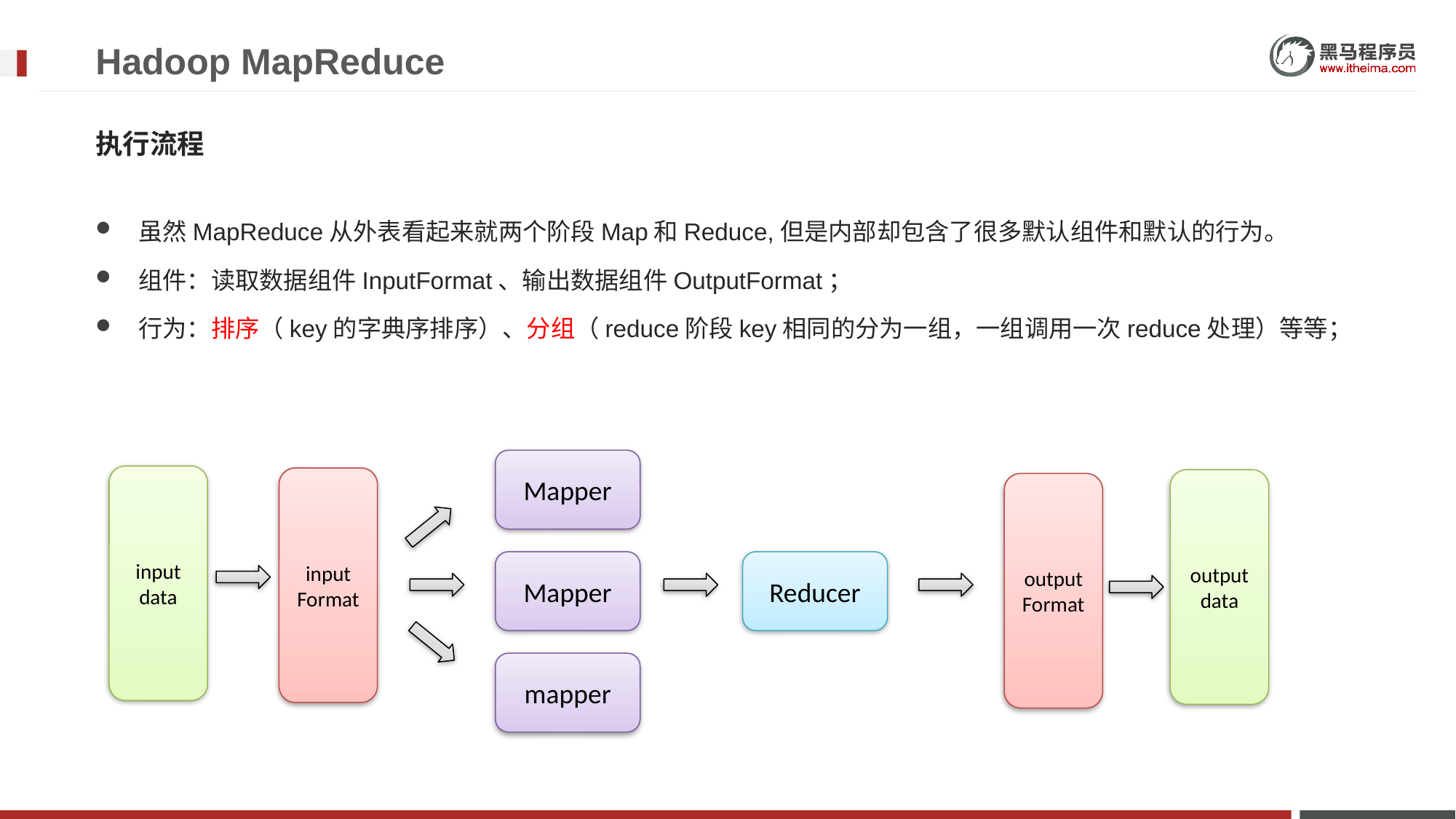

# Hadoop MapReduce
执行流程
虽然MapReduce从外表看起来就两个阶段Map和Reduce,但是内部却包含了很多默认组件和默认的行为。
组件：读取数据组件InputFormat、输出数据组件OutputFormat；
行为：排序（key的字典序排序）、分组（reduce阶段key相同的分为一组，一组调用一次reduce处理）等等；

Mapper
input
data
input
Format
output
data
output
Format

Reducer
Mapper

mapper